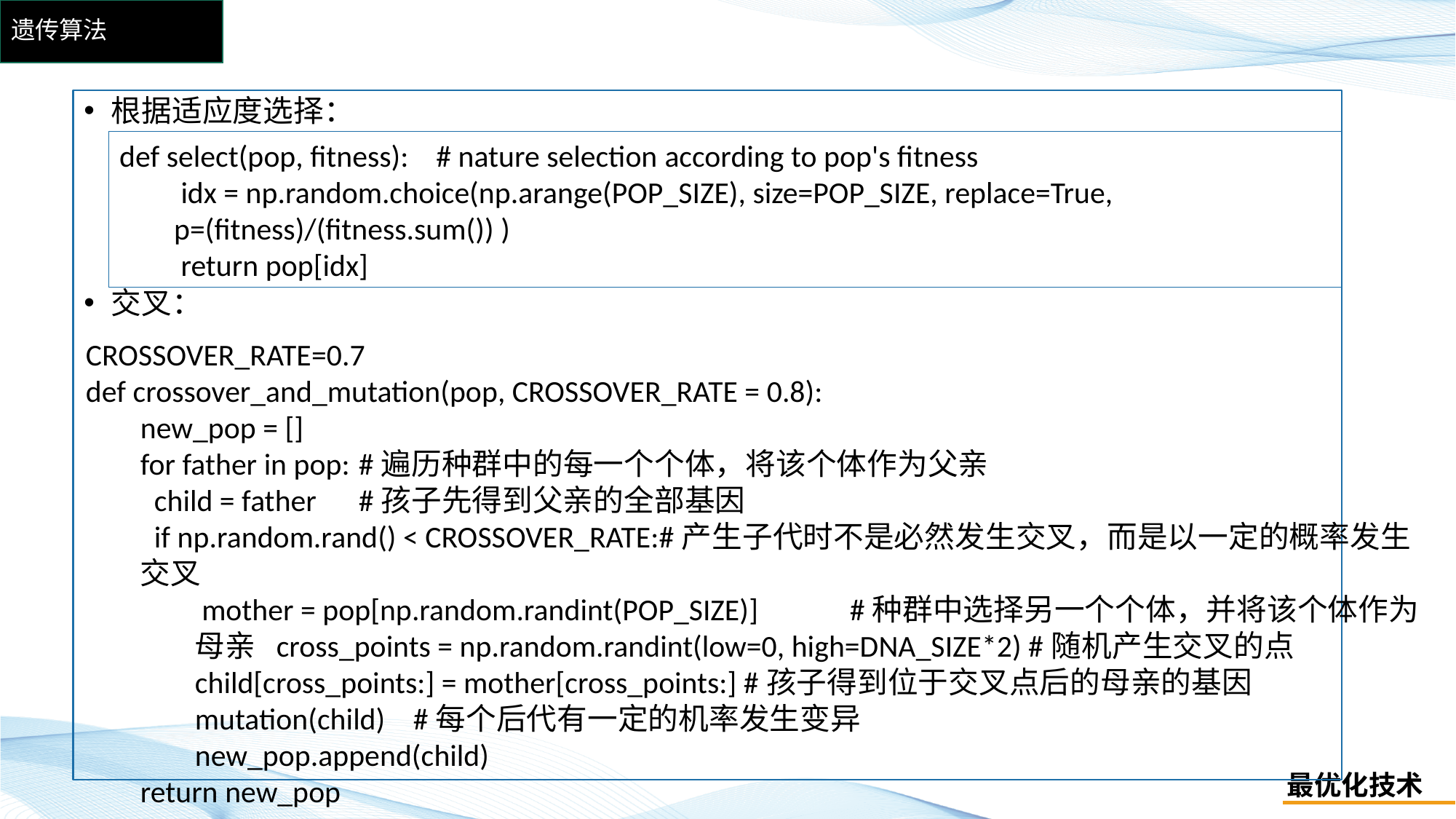

# 遗传算法
根据适应度选择：

交叉：
def select(pop, fitness):    # nature selection according to pop's fitness
 idx = np.random.choice(np.arange(POP_SIZE), size=POP_SIZE, replace=True, p=(fitness)/(fitness.sum()) )
 return pop[idx]
CROSSOVER_RATE=0.7
def crossover_and_mutation(pop, CROSSOVER_RATE = 0.8):
new_pop = []
for father in pop:	#遍历种群中的每一个个体，将该个体作为父亲
  child = father	#孩子先得到父亲的全部基因
  if np.random.rand() < CROSSOVER_RATE:#产生子代时不是必然发生交叉，而是以一定的概率发生交叉
 mother = pop[np.random.randint(POP_SIZE)]	#种群中选择另一个个体，并将该个体作为母亲  cross_points = np.random.randint(low=0, high=DNA_SIZE*2) #随机产生交叉的点
child[cross_points:] = mother[cross_points:] #孩子得到位于交叉点后的母亲的基因
mutation(child)	#每个后代有一定的机率发生变异
new_pop.append(child)
return new_pop